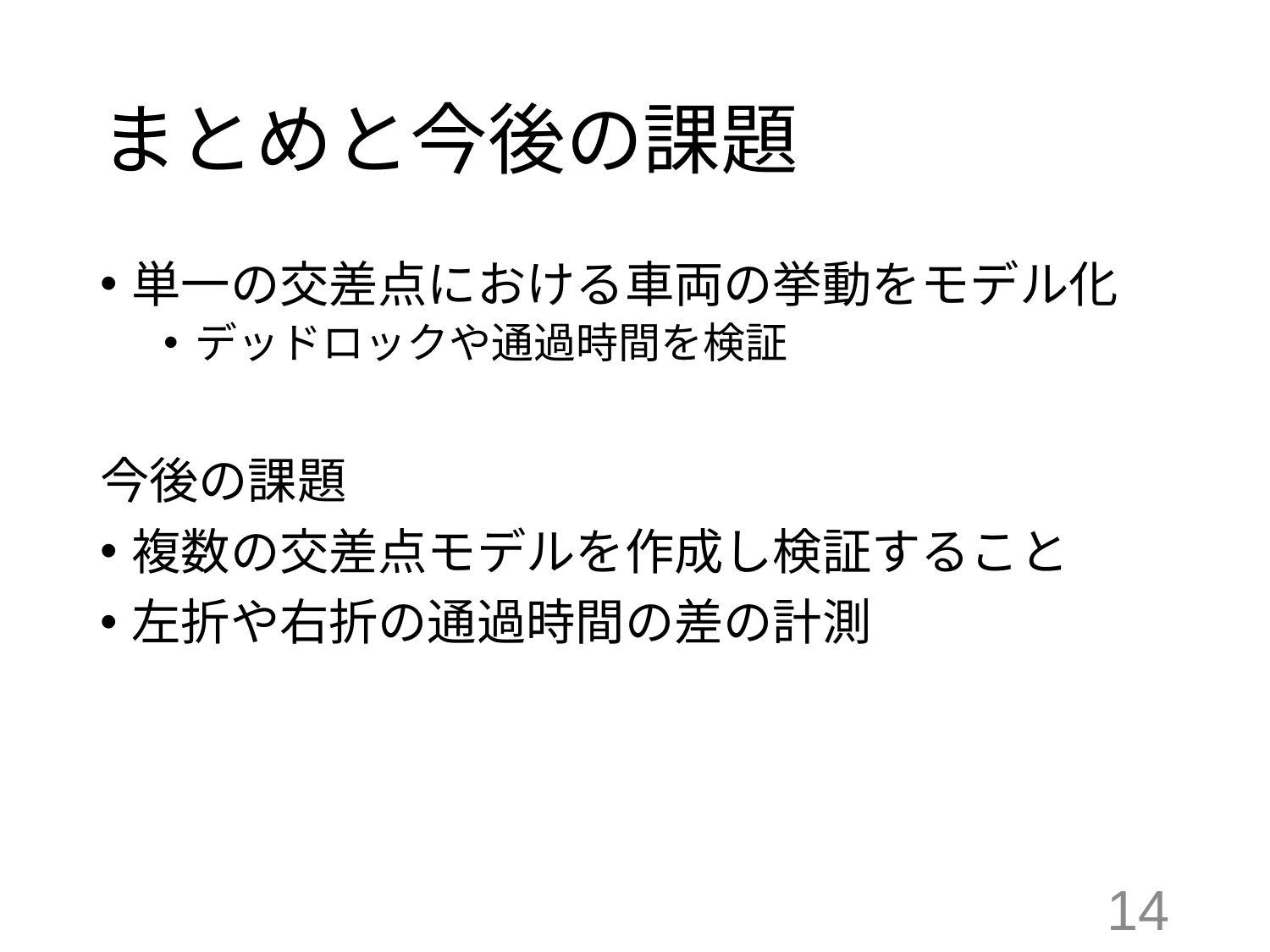

# まとめと今後の課題
単一の交差点における車両の挙動をモデル化
デッドロックや通過時間を検証

今後の課題
複数の交差点モデルを作成し検証すること
左折や右折の通過時間の差の計測

14